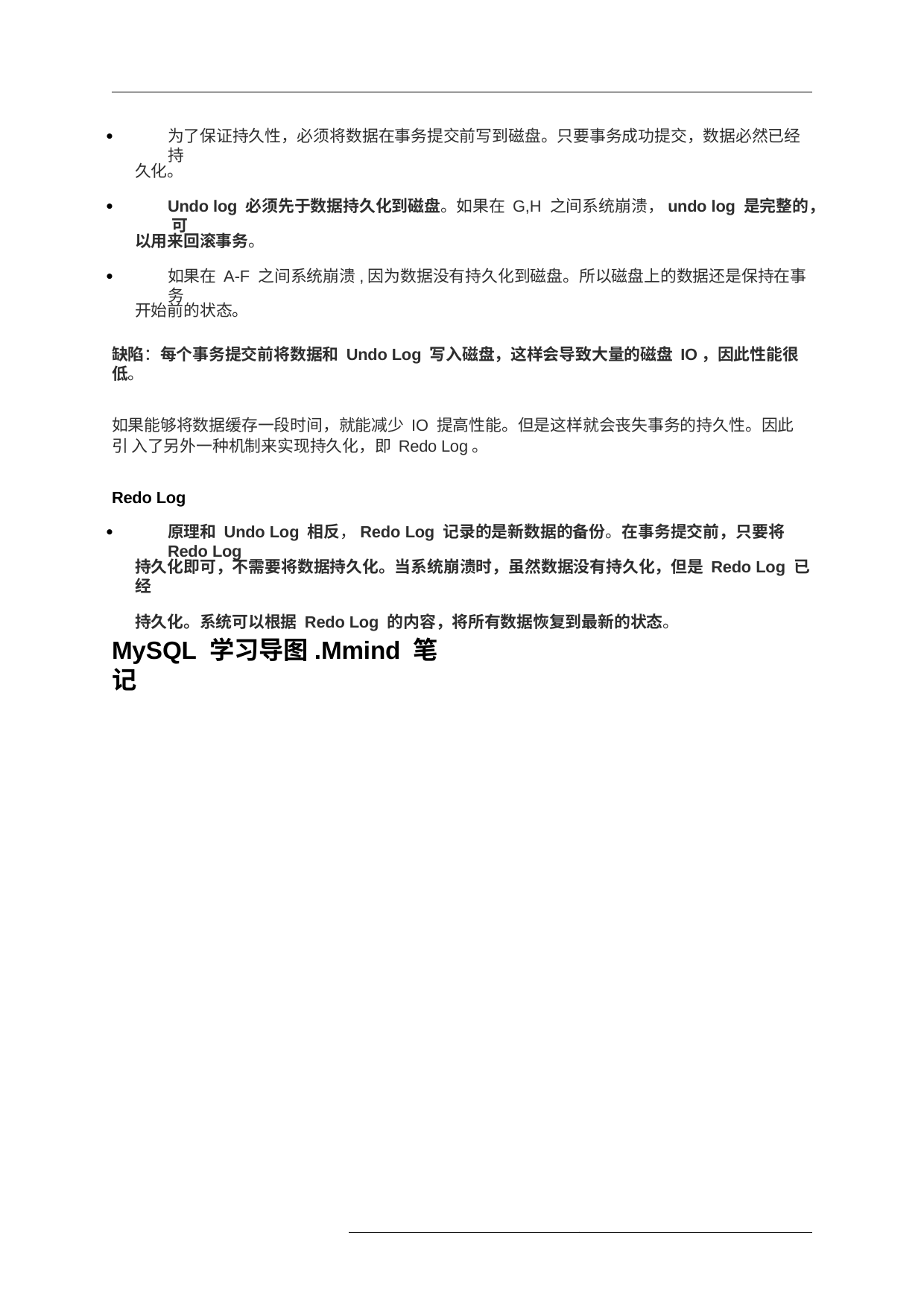

为了保证持久性，必须将数据在事务提交前写到磁盘。只要事务成功提交，数据必然已经持
•
久化。
Undo log 必须先于数据持久化到磁盘。如果在 G,H 之间系统崩溃，undo log 是完整的， 可
•
以用来回滚事务。
如果在 A-F 之间系统崩溃,因为数据没有持久化到磁盘。所以磁盘上的数据还是保持在事务
•
开始前的状态。

缺陷：每个事务提交前将数据和 Undo Log 写入磁盘，这样会导致大量的磁盘 IO，因此性能很低。

如果能够将数据缓存一段时间，就能减少 IO 提高性能。但是这样就会丧失事务的持久性。因此引 入了另外一种机制来实现持久化，即 Redo Log。

Redo Log
原理和 Undo Log 相反，Redo Log 记录的是新数据的备份。在事务提交前，只要将 Redo Log
•
持久化即可，不需要将数据持久化。当系统崩溃时，虽然数据没有持久化，但是 Redo Log 已经

持久化。系统可以根据 Redo Log 的内容，将所有数据恢复到最新的状态。
MySQL 学习导图.Mmind 笔记